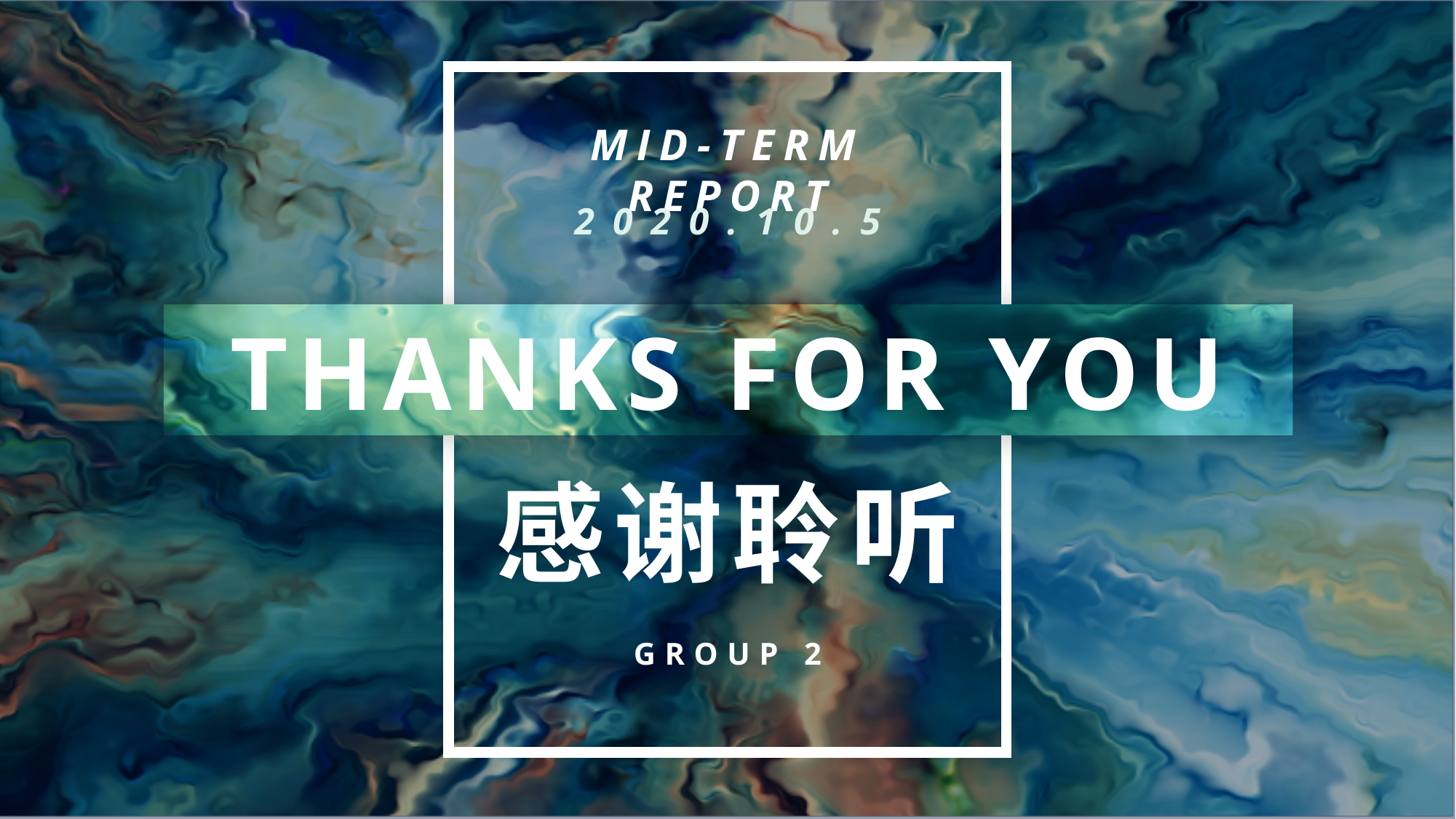

MID-TERM REPORT
2020.10.5
THANKS FOR YOU
感谢聆听
GROUP 2